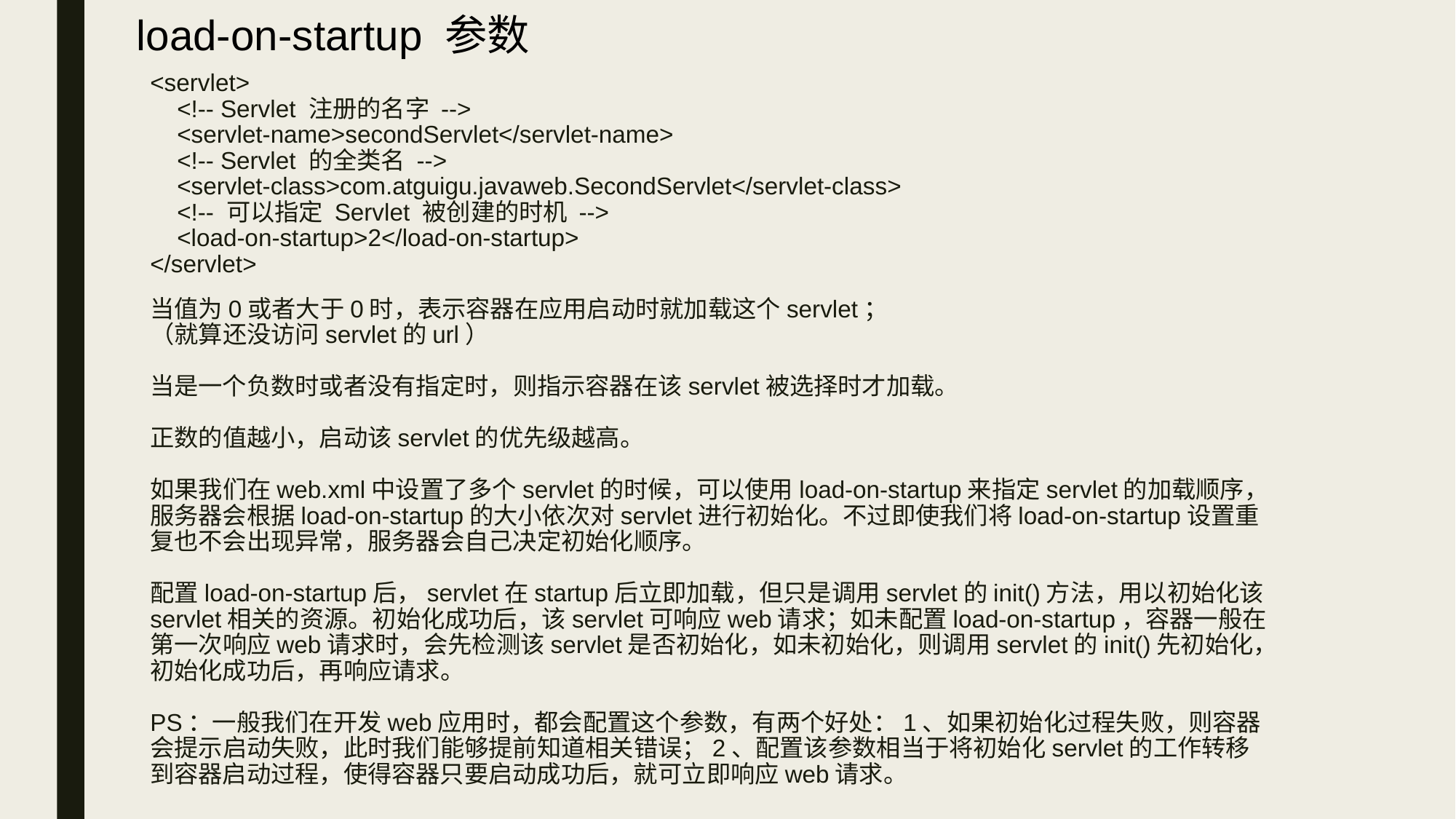

load-on-startup 参数
# <servlet>
    <!-- Servlet 注册的名字 -->
    <servlet-name>secondServlet</servlet-name>
    <!-- Servlet 的全类名 -->
    <servlet-class>com.atguigu.javaweb.SecondServlet</servlet-class>
    <!-- 可以指定 Servlet 被创建的时机 -->
    <load-on-startup>2</load-on-startup>
</servlet>
当值为0或者大于0时，表示容器在应用启动时就加载这个servlet；
（就算还没访问servlet的url）

当是一个负数时或者没有指定时，则指示容器在该servlet被选择时才加载。

正数的值越小，启动该servlet的优先级越高。

如果我们在web.xml中设置了多个servlet的时候，可以使用load-on-startup来指定servlet的加载顺序，服务器会根据load-on-startup的大小依次对servlet进行初始化。不过即使我们将load-on-startup设置重复也不会出现异常，服务器会自己决定初始化顺序。

配置load-on-startup后，servlet在startup后立即加载，但只是调用servlet的init()方法，用以初始化该servlet相关的资源。初始化成功后，该servlet可响应web请求；如未配置load-on-startup，容器一般在第一次响应web请求时，会先检测该servlet是否初始化，如未初始化，则调用servlet的init()先初始化，初始化成功后，再响应请求。
PS：一般我们在开发web应用时，都会配置这个参数，有两个好处：1、如果初始化过程失败，则容器会提示启动失败，此时我们能够提前知道相关错误；2、配置该参数相当于将初始化servlet的工作转移到容器启动过程，使得容器只要启动成功后，就可立即响应web请求。